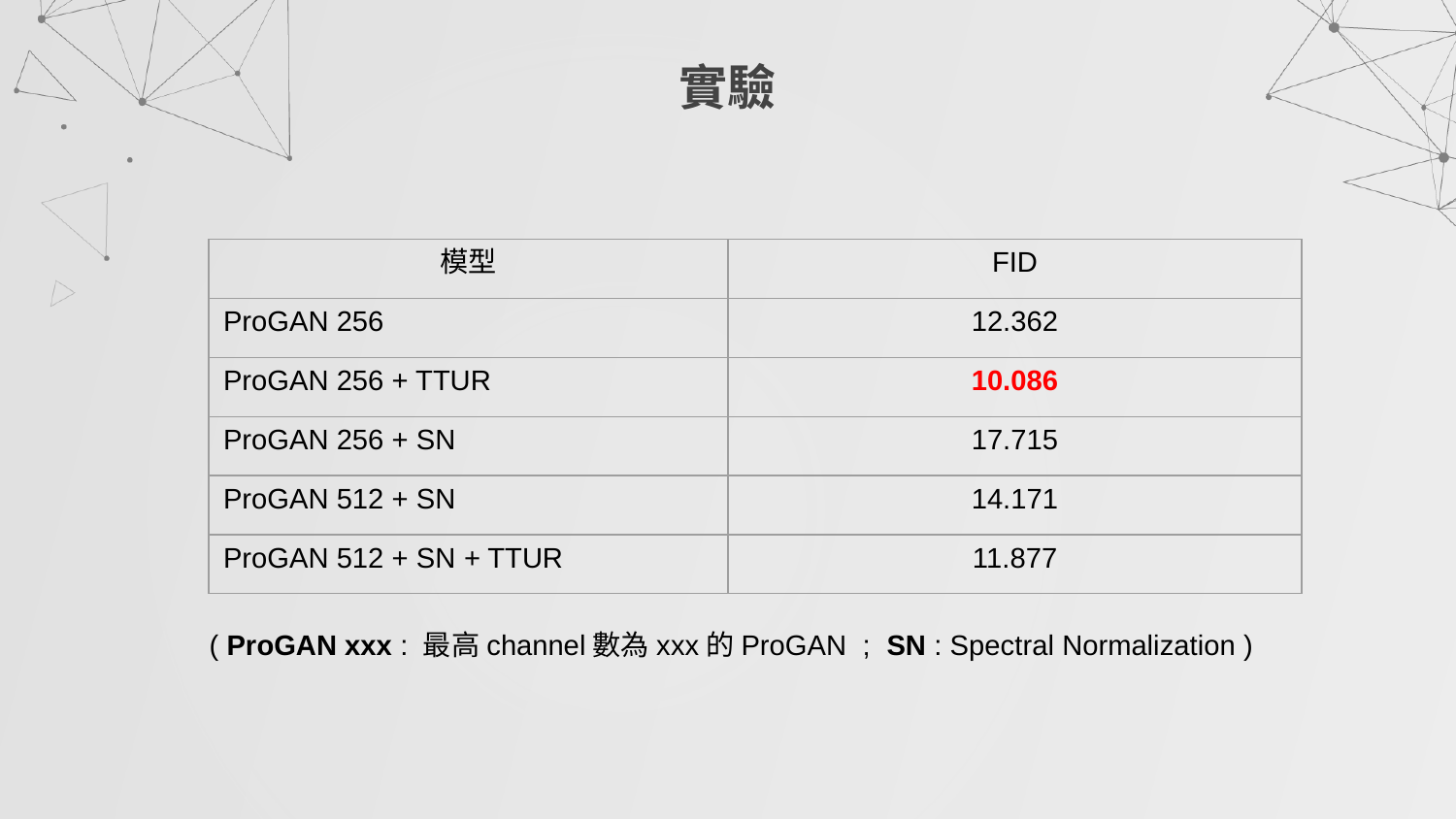

實驗
| 模型 | FID |
| --- | --- |
| ProGAN 256 | 12.362 |
| ProGAN 256 + TTUR | 10.086 |
| ProGAN 256 + SN | 17.715 |
| ProGAN 512 + SN | 14.171 |
| ProGAN 512 + SN + TTUR | 11.877 |
( ProGAN xxx : 最高channel數為xxx的ProGAN  ;  SN : Spectral Normalization )